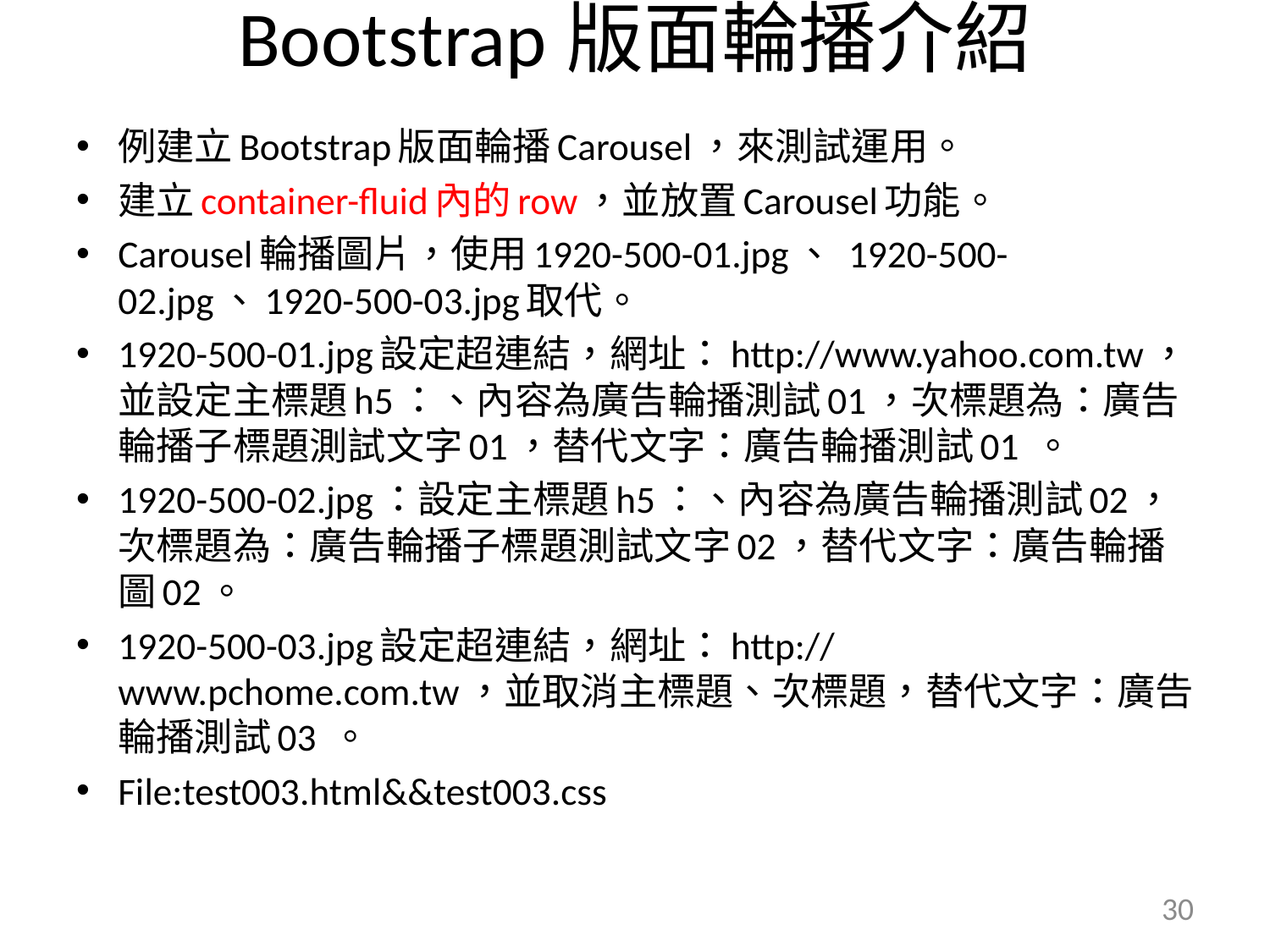

# Bootstrap版面輪播介紹
例建立Bootstrap版面輪播Carousel，來測試運用。
建立container-fluid內的row，並放置Carousel功能。
Carousel輪播圖片，使用1920-500-01.jpg、 1920-500-02.jpg、1920-500-03.jpg取代。
1920-500-01.jpg設定超連結，網址：http://www.yahoo.com.tw，並設定主標題h5：、內容為廣告輪播測試01，次標題為：廣告輪播子標題測試文字01，替代文字：廣告輪播測試01 。
1920-500-02.jpg：設定主標題h5：、內容為廣告輪播測試02，次標題為：廣告輪播子標題測試文字02，替代文字：廣告輪播圖02。
1920-500-03.jpg設定超連結，網址：http://www.pchome.com.tw，並取消主標題、次標題，替代文字：廣告輪播測試03 。
File:test003.html&&test003.css

30